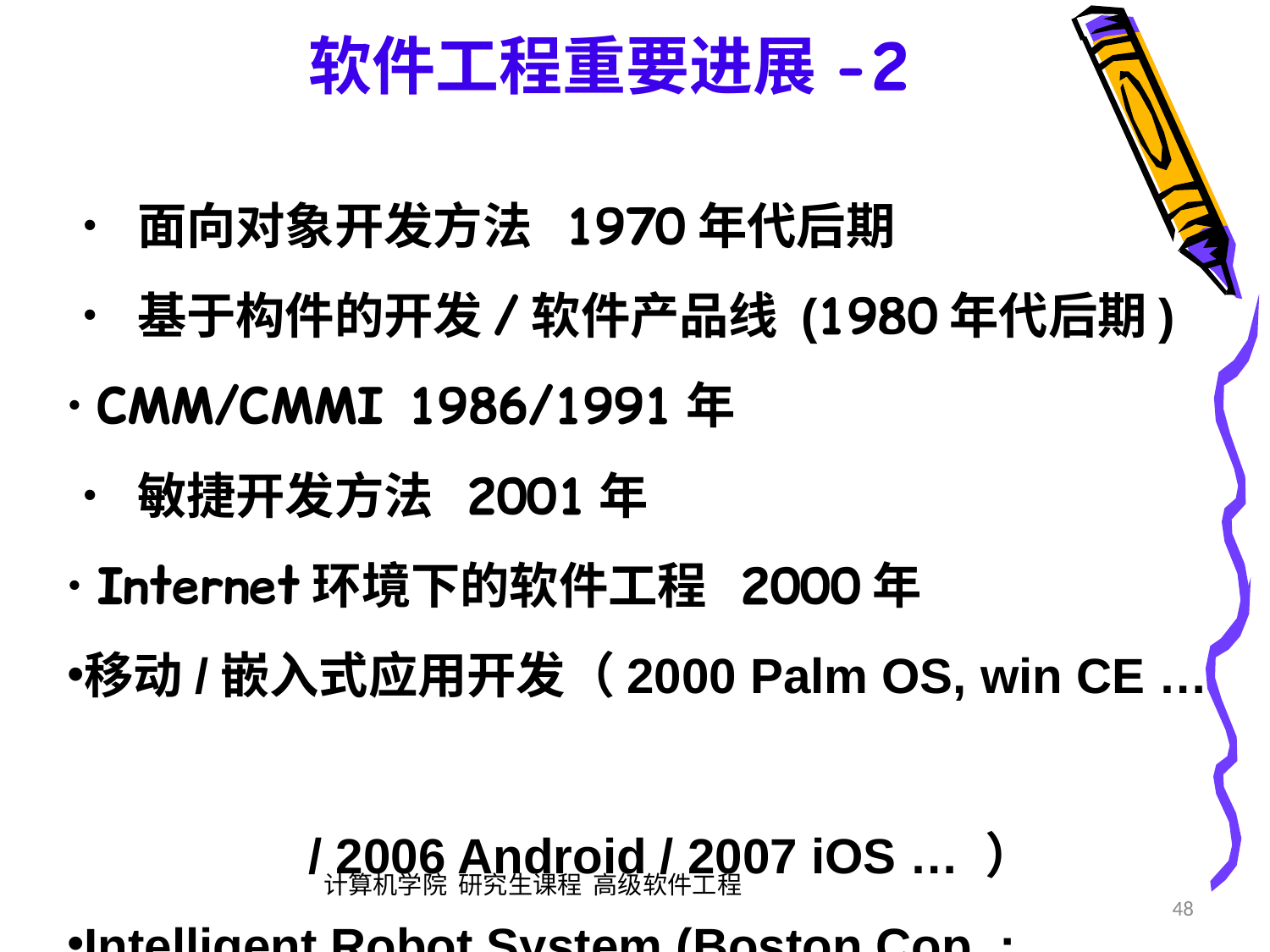

软件工程重要进展-2

• 面向对象开发方法  1970年代后期
• 基于构件的开发/软件产品线 (1980年代后期)
• CMM/CMMI  1986/1991年
• 敏捷开发方法  2001年
• Internet环境下的软件工程  2000年
移动/嵌入式应用开发（2000 Palm OS, win CE …
	/ 2006 Android / 2007 iOS … ）
Intelligent Robot System (Boston Cop. : BigDog)

计算机学院  研究生课程  高级软件工程
48